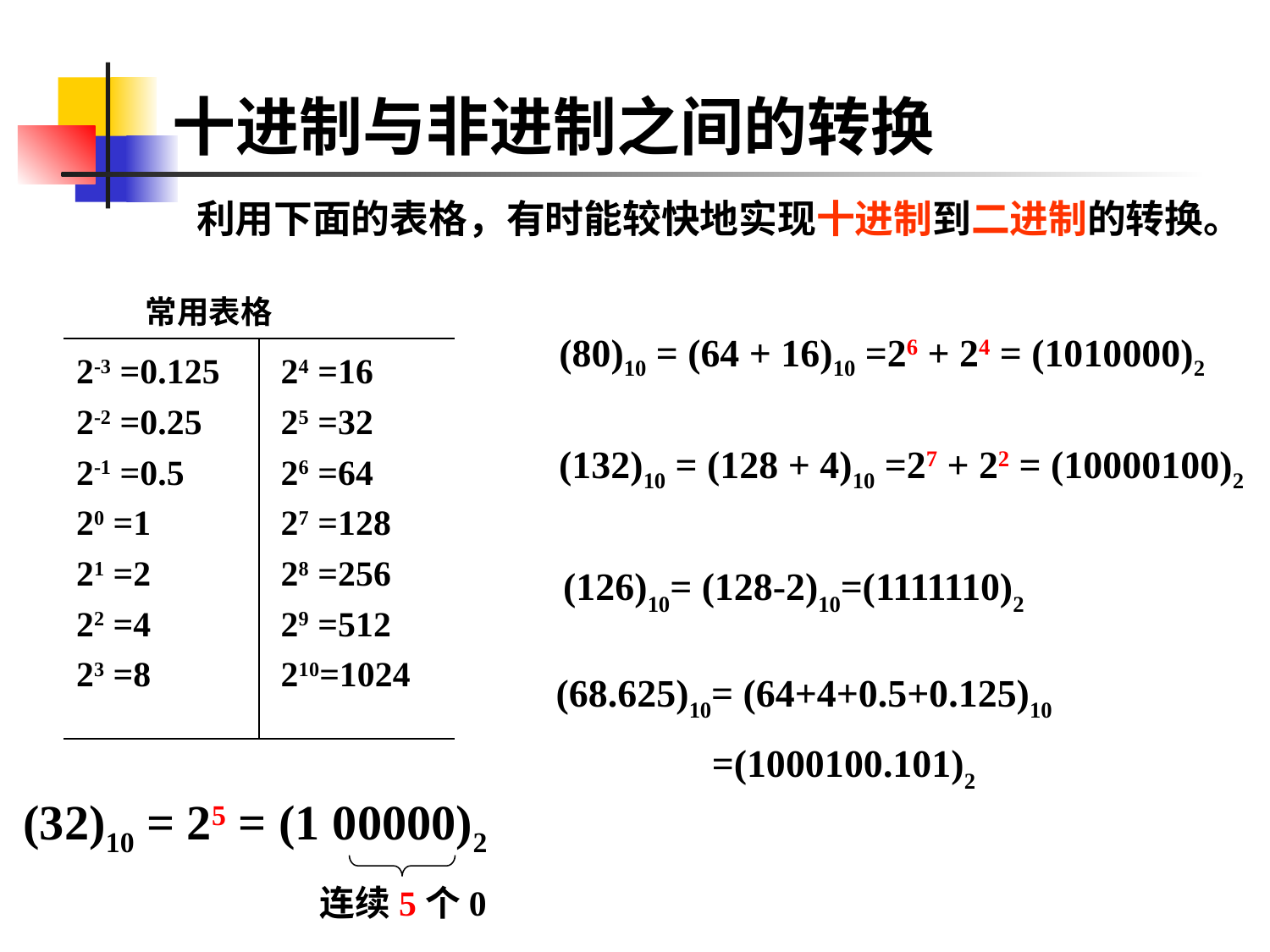

十进制与非进制之间的转换
利用下面的表格，有时能较快地实现十进制到二进制的转换。
常用表格
(80)10 = (64 + 16)10 =26 + 24 = (1010000)2
| 2-3 =0.125 2-2 =0.25 2-1 =0.5 20 =1 21 =2 22 =4 23 =8 | 24 =16 25 =32 26 =64 27 =128 28 =256 29 =512 210=1024 |
| --- | --- |
(132)10 = (128 + 4)10 =27 + 22 = (10000100)2
(126)10= (128-2)10=(1111110)2
(68.625)10= (64+4+0.5+0.125)10
                =(1000100.101)2
(32)10 = 25 = (1 00000)2

连续5个0